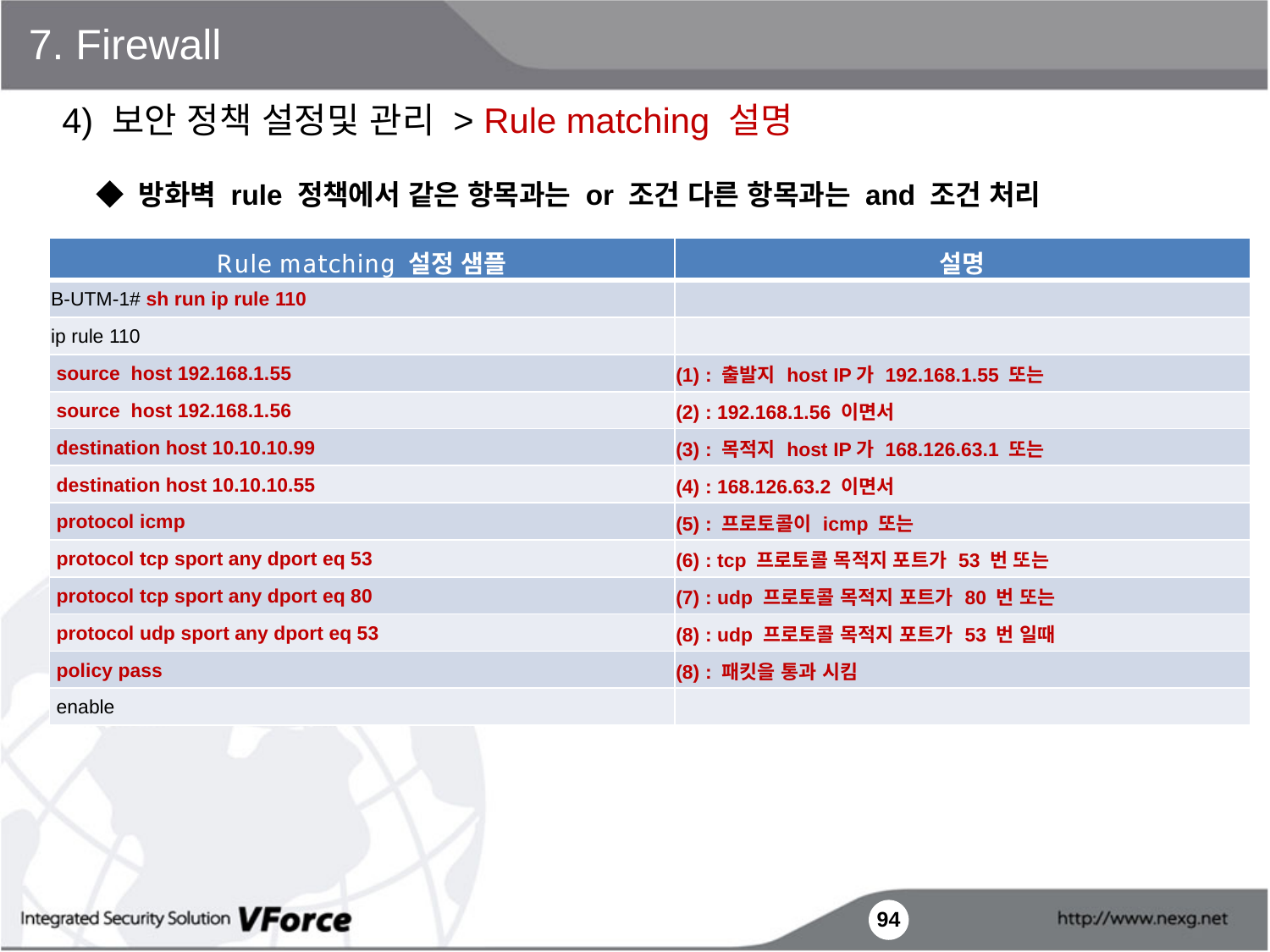

7. Firewall
4) 보안 정책 설정및 관리 > Rule matching 설명
◆ 방화벽 rule 정책에서 같은 항목과는 or 조건 다른 항목과는 and 조건 처리
| Rule matching 설정 샘플 | 설명 |
| --- | --- |
| B-UTM-1# sh run ip rule 110 |  |
| ip rule 110 |  |
| source host 192.168.1.55 | (1) : 출발지 host IP가 192.168.1.55 또는 |
| source host 192.168.1.56 | (2) : 192.168.1.56 이면서 |
| destination host 10.10.10.99 | (3) : 목적지 host IP가 168.126.63.1 또는 |
| destination host 10.10.10.55 | (4) : 168.126.63.2 이면서 |
| protocol icmp | (5) : 프로토콜이 icmp 또는 |
| protocol tcp sport any dport eq 53 | (6) : tcp 프로토콜 목적지 포트가 53 번 또는 |
| protocol tcp sport any dport eq 80 | (7) : udp 프로토콜 목적지 포트가 80 번 또는 |
| protocol udp sport any dport eq 53 | (8) : udp 프로토콜 목적지 포트가 53 번 일때 |
| policy pass | (8) : 패킷을 통과 시킴 |
| enable |  |